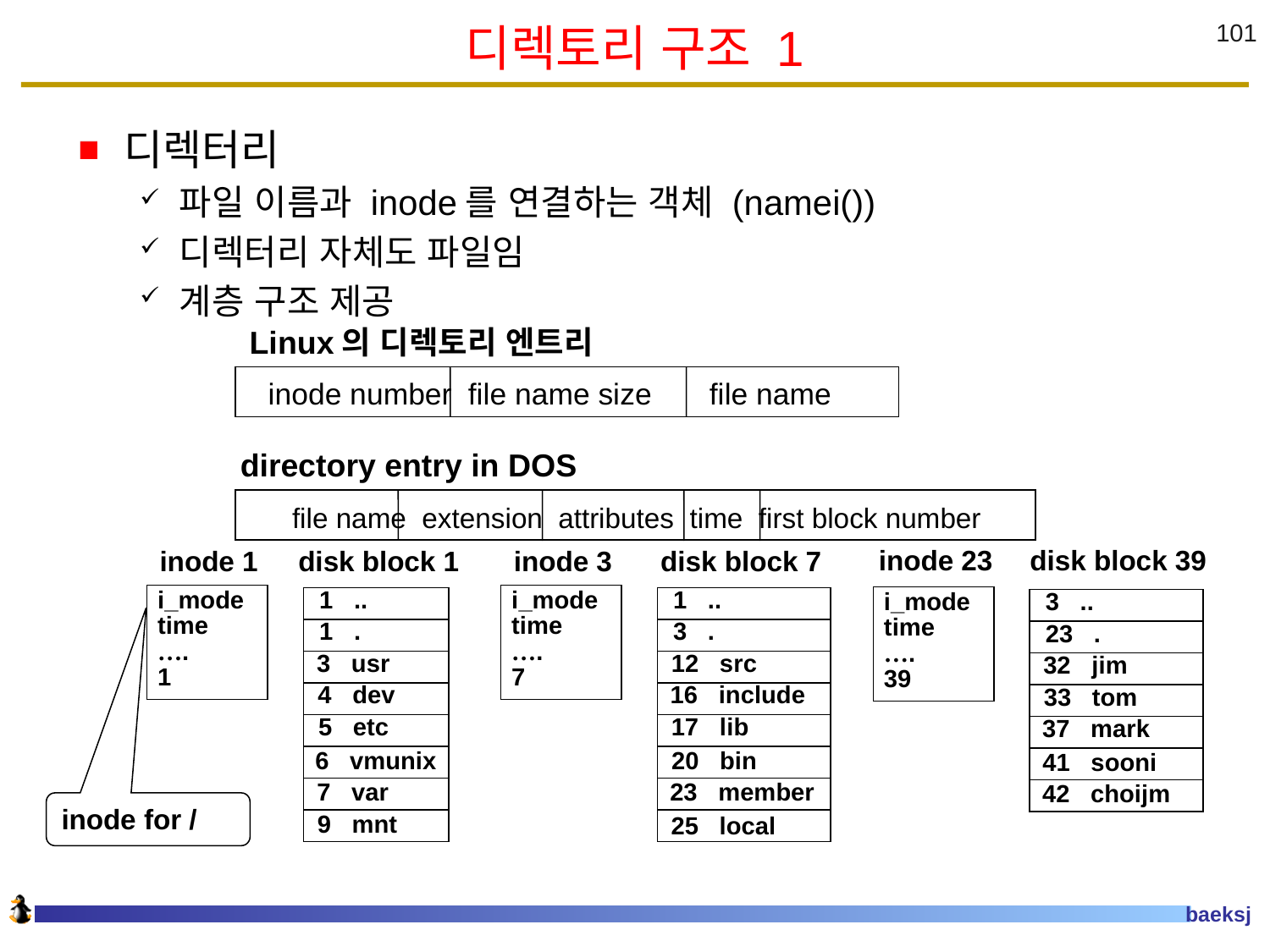

# 디렉토리 구조 1
101
디렉터리
파일 이름과 inode를 연결하는 객체 (namei())
디렉터리 자체도 파일임
계층 구조 제공

Linux의 디렉토리 엔트리

inode number  file name size       file name
directory entry in DOS

 file name  extension  attributes  time  first block number
 disk block 39
 inode 23
inode 1
 disk block 1
inode 3
  disk block 7

i_mode
time
….
1
1   ..
i_mode
time
….
7
1   ..

i_mode
time
….
39
3   ..

1   .
3   .

23   .

3   usr
12   src

32   jim

4   dev
16   include

33   tom

5   etc
17   lib

37   mark

6   vmunix

20   bin

41   sooni

7   var

23   member

42   choijm

9   mnt

25   local
inode for /